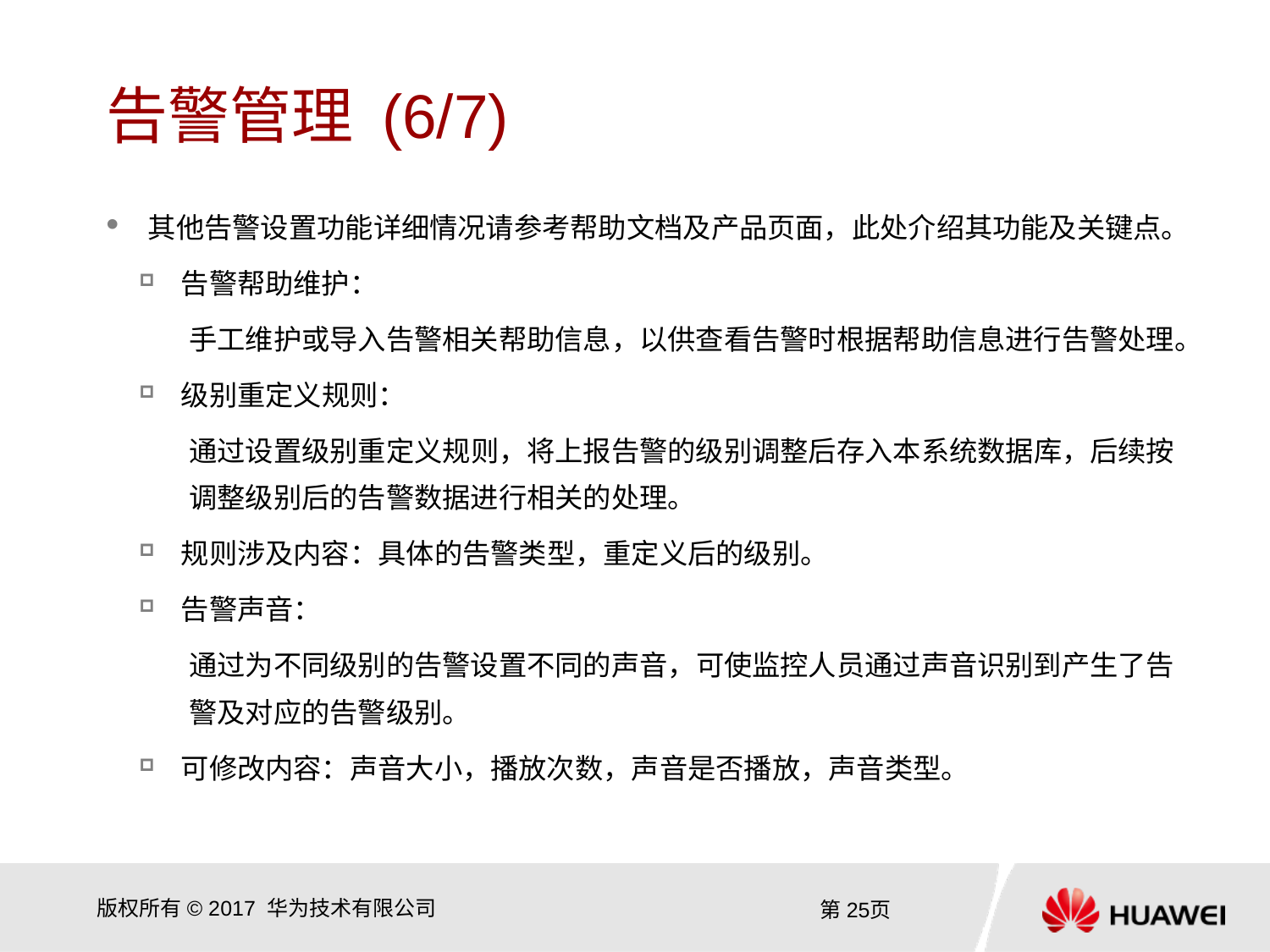

# 告警管理 (6/7)
其他告警设置功能详细情况请参考帮助文档及产品页面，此处介绍其功能及关键点。
告警帮助维护：
手工维护或导入告警相关帮助信息，以供查看告警时根据帮助信息进行告警处理。
级别重定义规则：
通过设置级别重定义规则，将上报告警的级别调整后存入本系统数据库，后续按调整级别后的告警数据进行相关的处理。
规则涉及内容：具体的告警类型，重定义后的级别。
告警声音：
通过为不同级别的告警设置不同的声音，可使监控人员通过声音识别到产生了告警及对应的告警级别。
可修改内容：声音大小，播放次数，声音是否播放，声音类型。